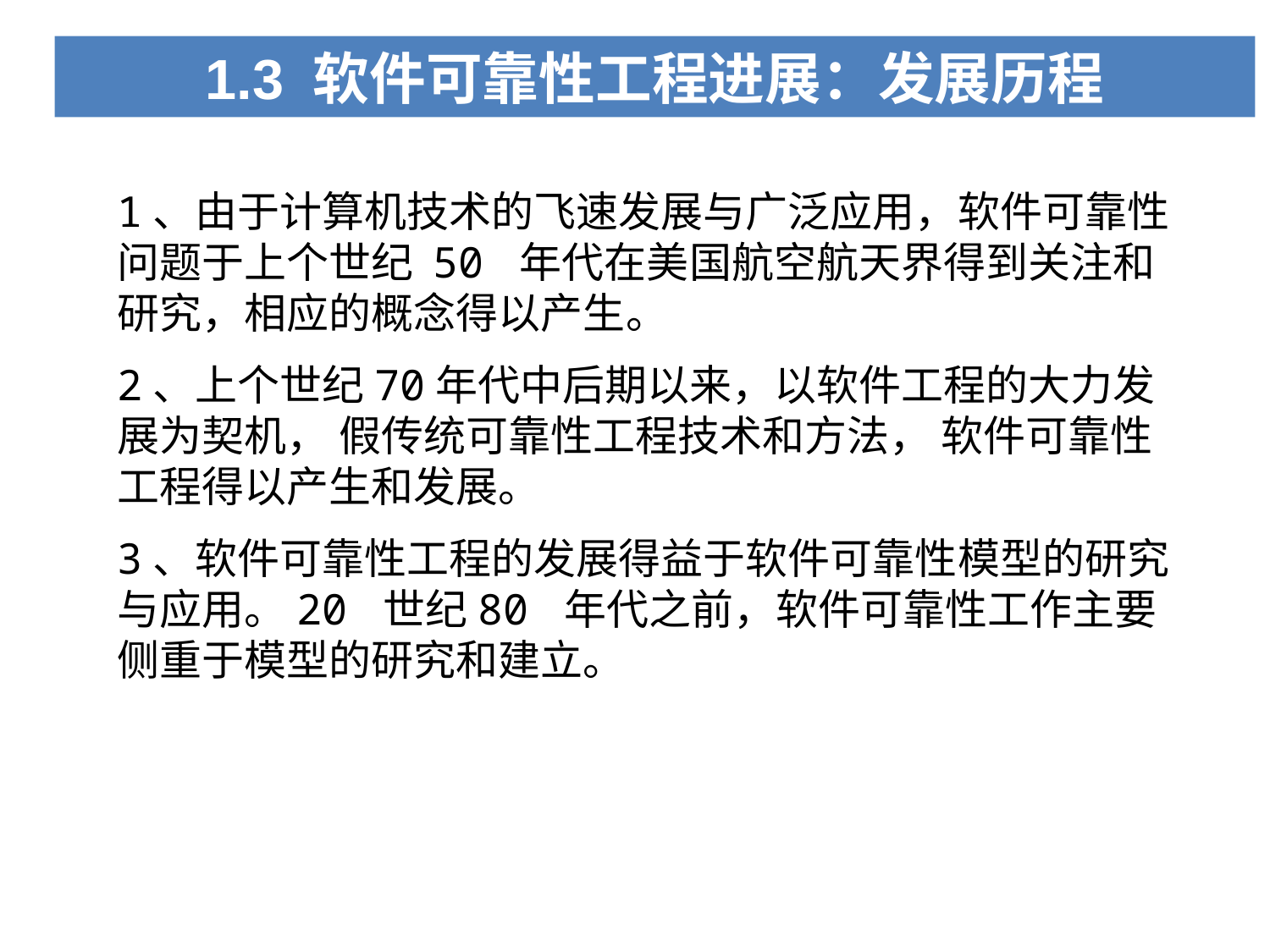

1.3 软件可靠性工程进展：发展历程
1、由于计算机技术的飞速发展与广泛应用，软件可靠性问题于上个世纪 50 年代在美国航空航天界得到关注和研究，相应的概念得以产生。
2、上个世纪70年代中后期以来，以软件工程的大力发展为契机， 假传统可靠性工程技术和方法， 软件可靠性工程得以产生和发展。
3、软件可靠性工程的发展得益于软件可靠性模型的研究与应用。20 世纪80 年代之前，软件可靠性工作主要侧重于模型的研究和建立。